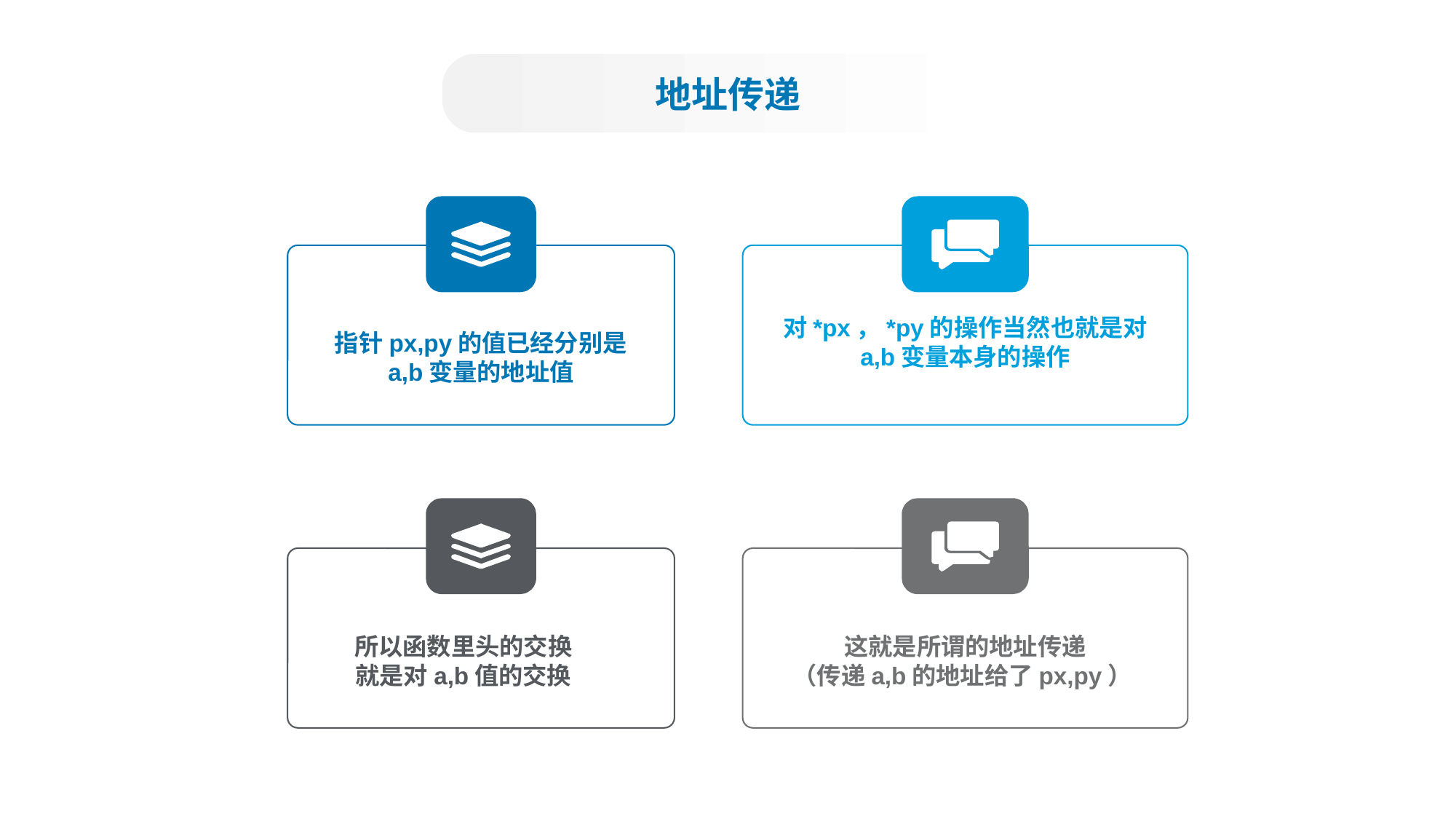

地址传递

对*px，*py的操作当然也就是对
a,b变量本身的操作

指针px,py的值已经分别是
a,b变量的地址值

这就是所谓的地址传递
（传递a,b的地址给了px,py）

所以函数里头的交换
就是对a,b值的交换